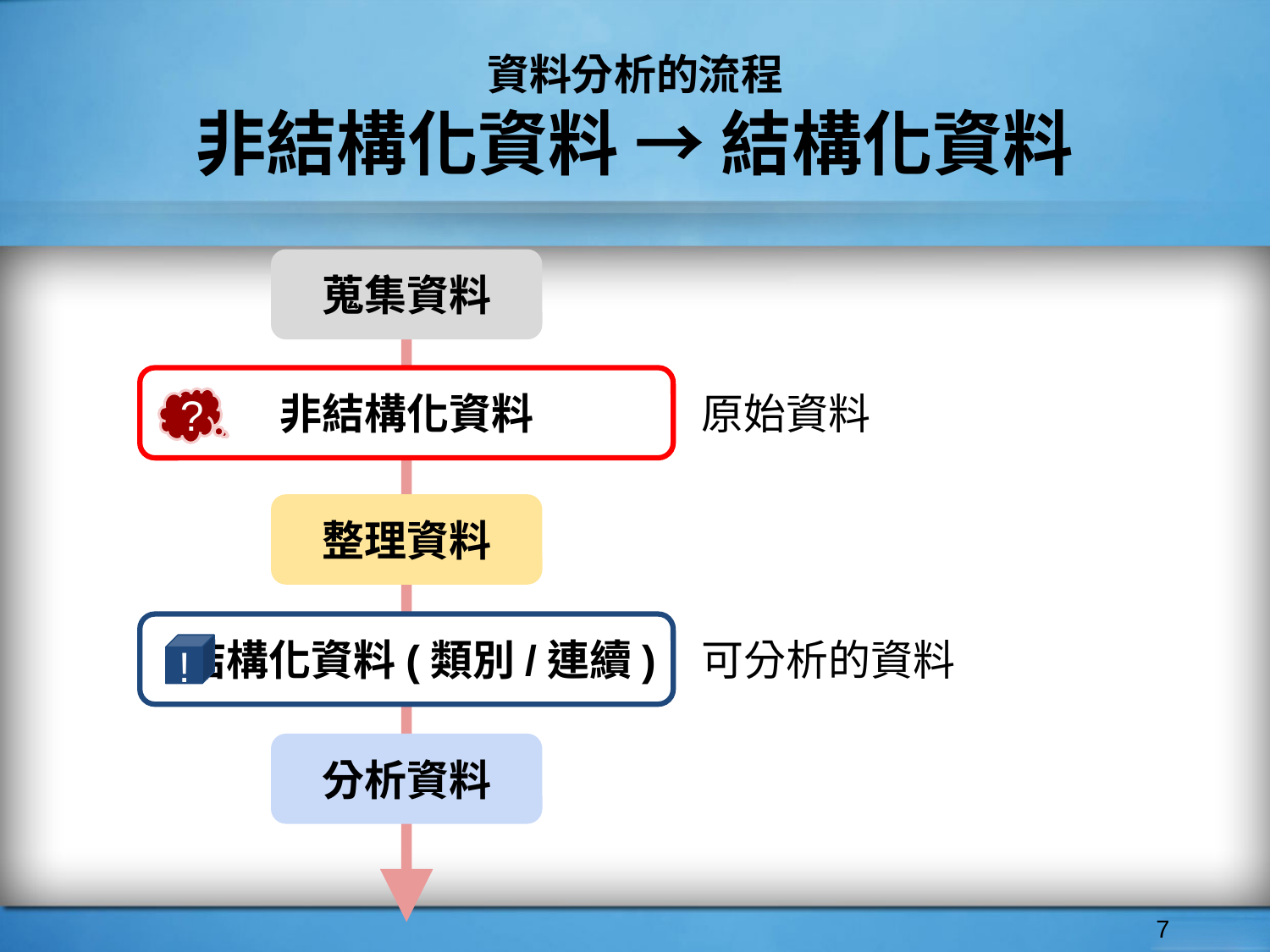

# 資料分析的流程
非結構化資料 → 結構化資料
蒐集資料
非結構化資料
原始資料
?
整理資料
結構化資料(類別/連續)
可分析的資料
!
分析資料
7